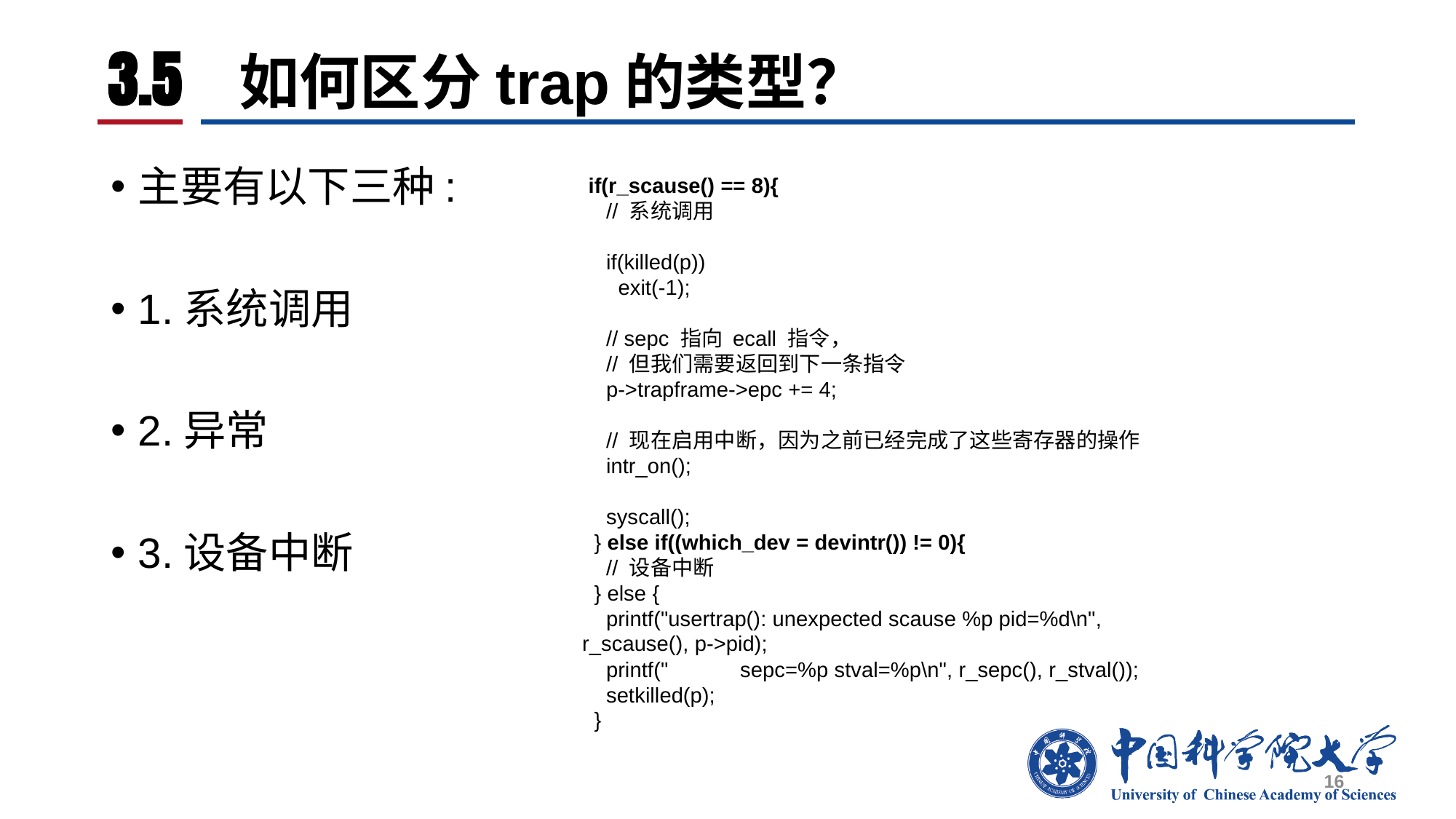

# 3.5   如何区分trap的类型？
主要有以下三种:

1.系统调用

2.异常

3.设备中断
 if(r_scause() == 8){
    // 系统调用

    if(killed(p))
      exit(-1);

    // sepc 指向 ecall 指令，
    // 但我们需要返回到下一条指令
    p->trapframe->epc += 4;

    // 现在启用中断，因为之前已经完成了这些寄存器的操作
    intr_on();

    syscall();
  } else if((which_dev = devintr()) != 0){
    // 设备中断
  } else {
    printf("usertrap(): unexpected scause %p pid=%d\n", r_scause(), p->pid);
    printf("            sepc=%p stval=%p\n", r_sepc(), r_stval());
    setkilled(p);
  }
16